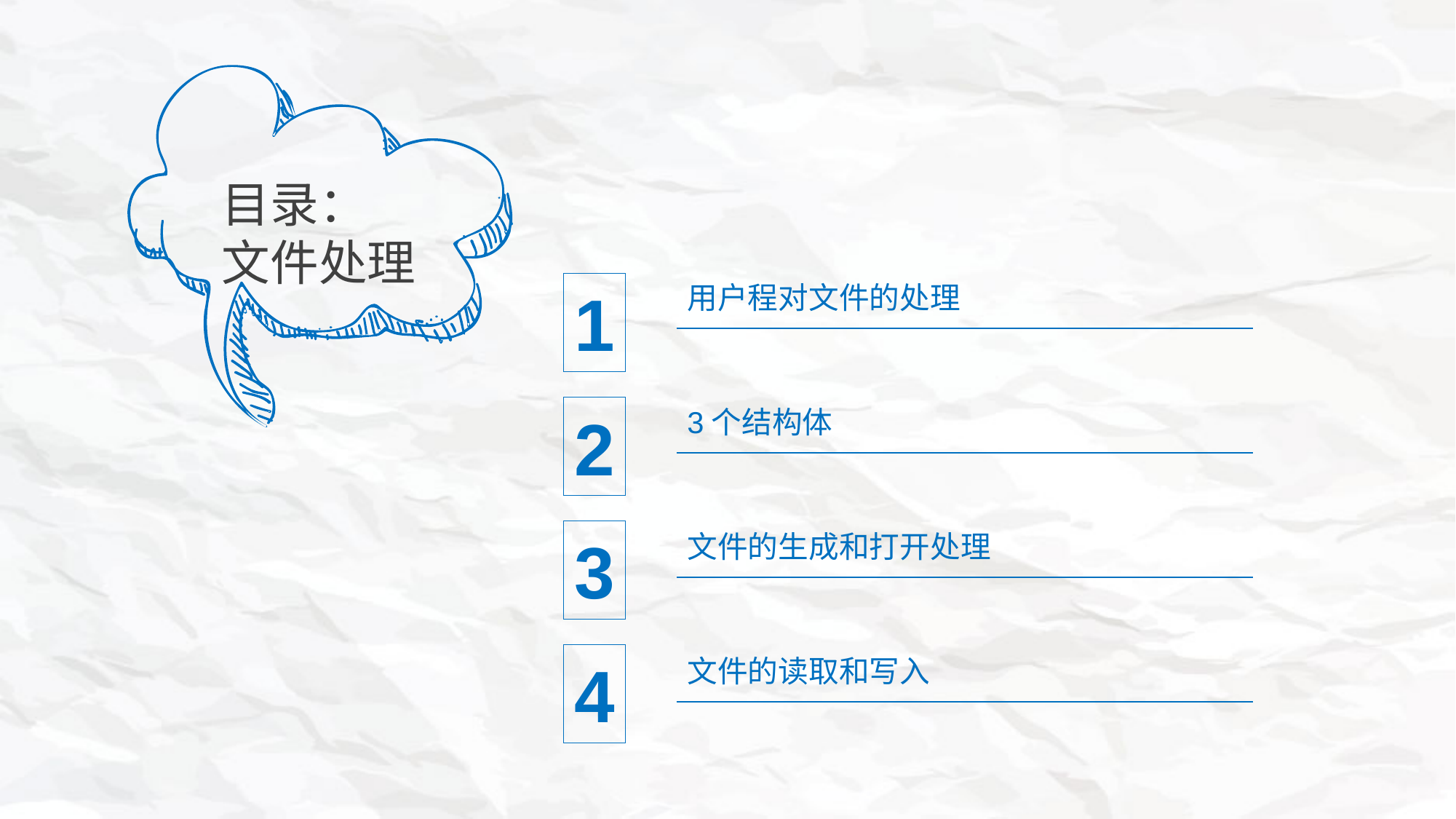

目录：
文件处理
用户程对文件的处理
1
2
3个结构体
3
文件的生成和打开处理
4
文件的读取和写入